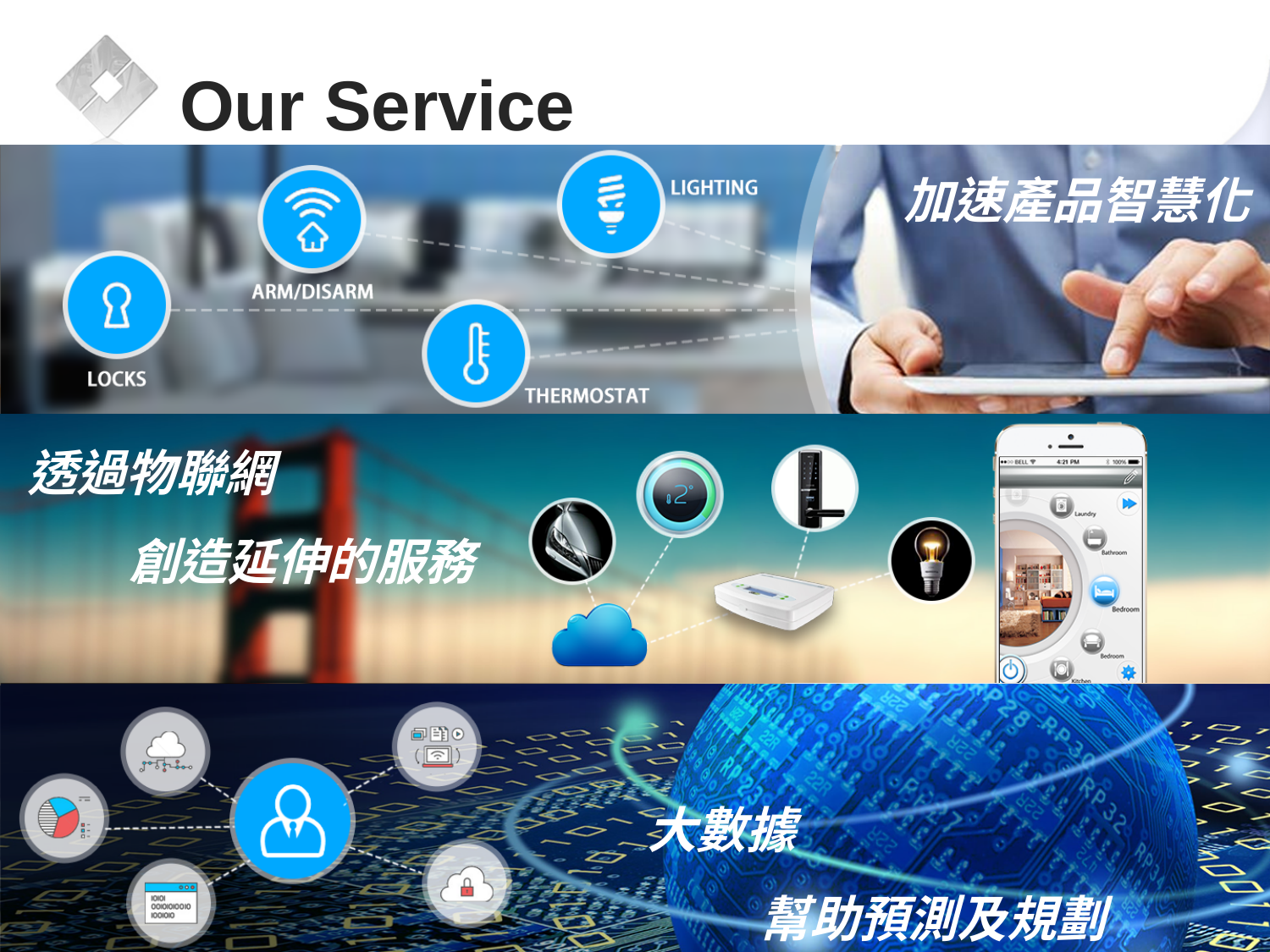

Our Service
            加速產品智慧化

透過物聯網
        創造延伸的服務
大數據
         幫助預測及規劃